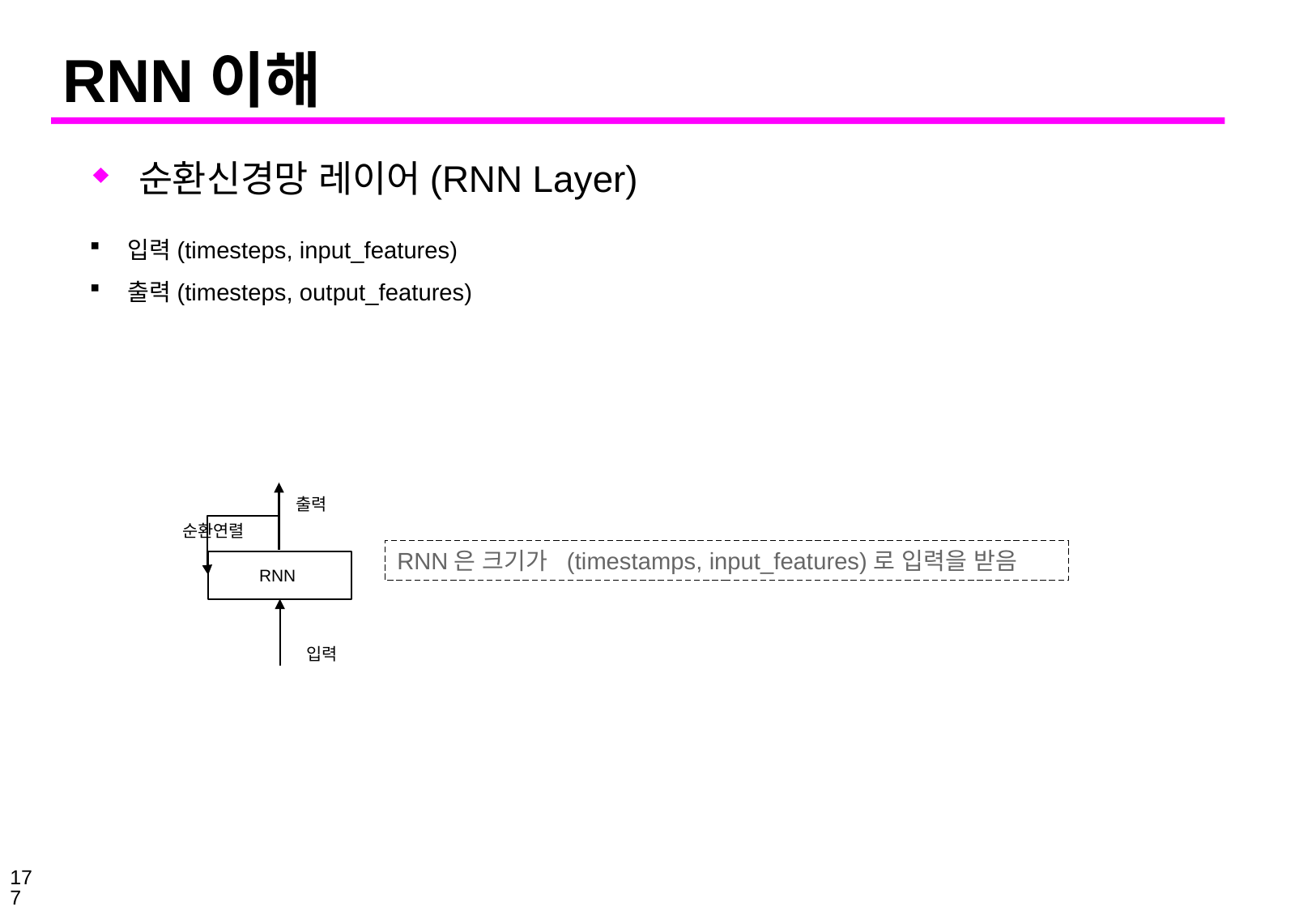

# RNN이해
순환신경망 레이어(RNN Layer)
입력(timesteps, input_features)
출력(timesteps, output_features)
출력
순환연렬
RNN은 크기가  (timestamps, input_features)로 입력을 받음

RNN
입력
177